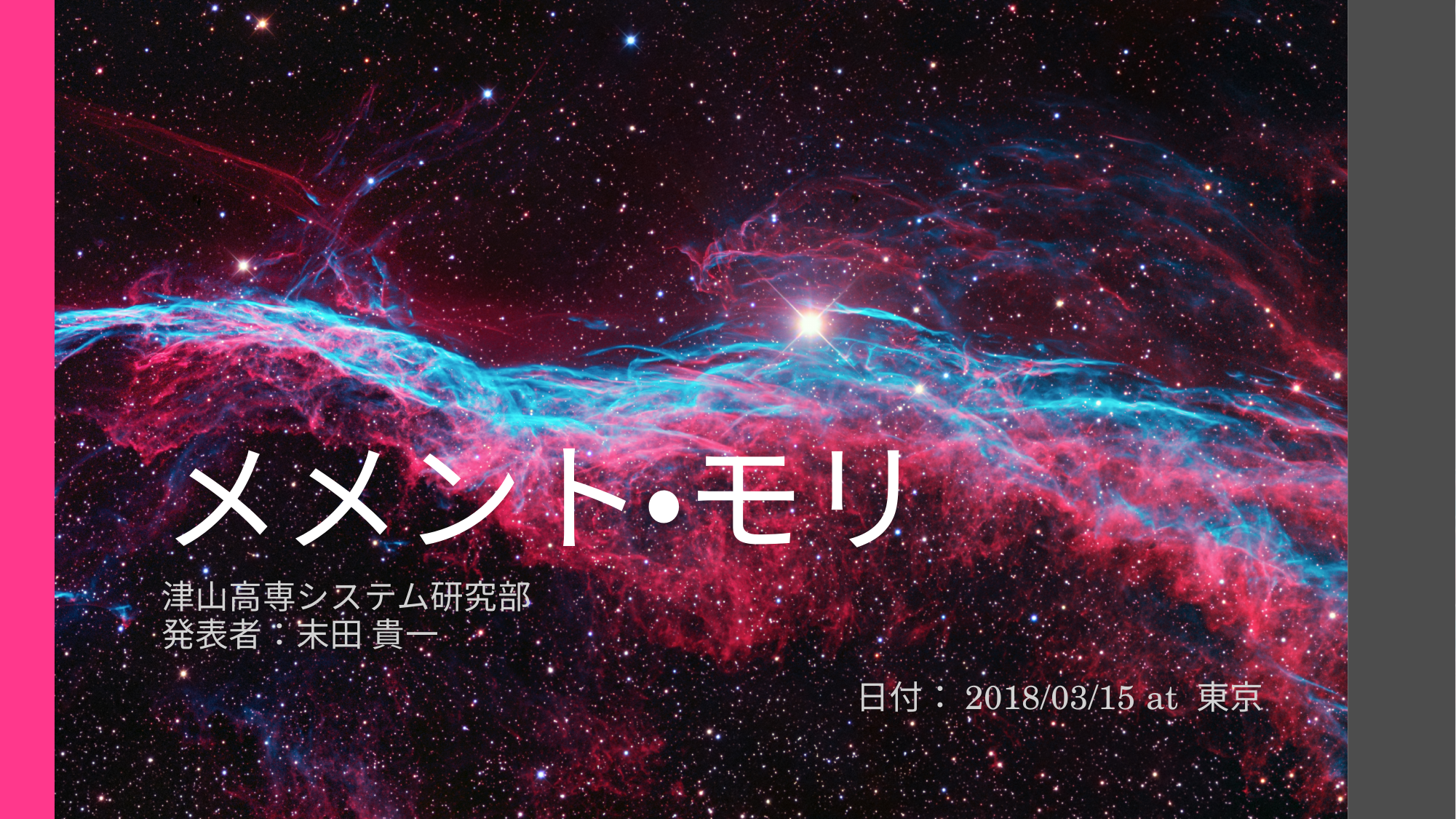

# メメント・モリ
津山高専システム研究部
発表者：末田 貴一
日付：2018/03/15 at 東京